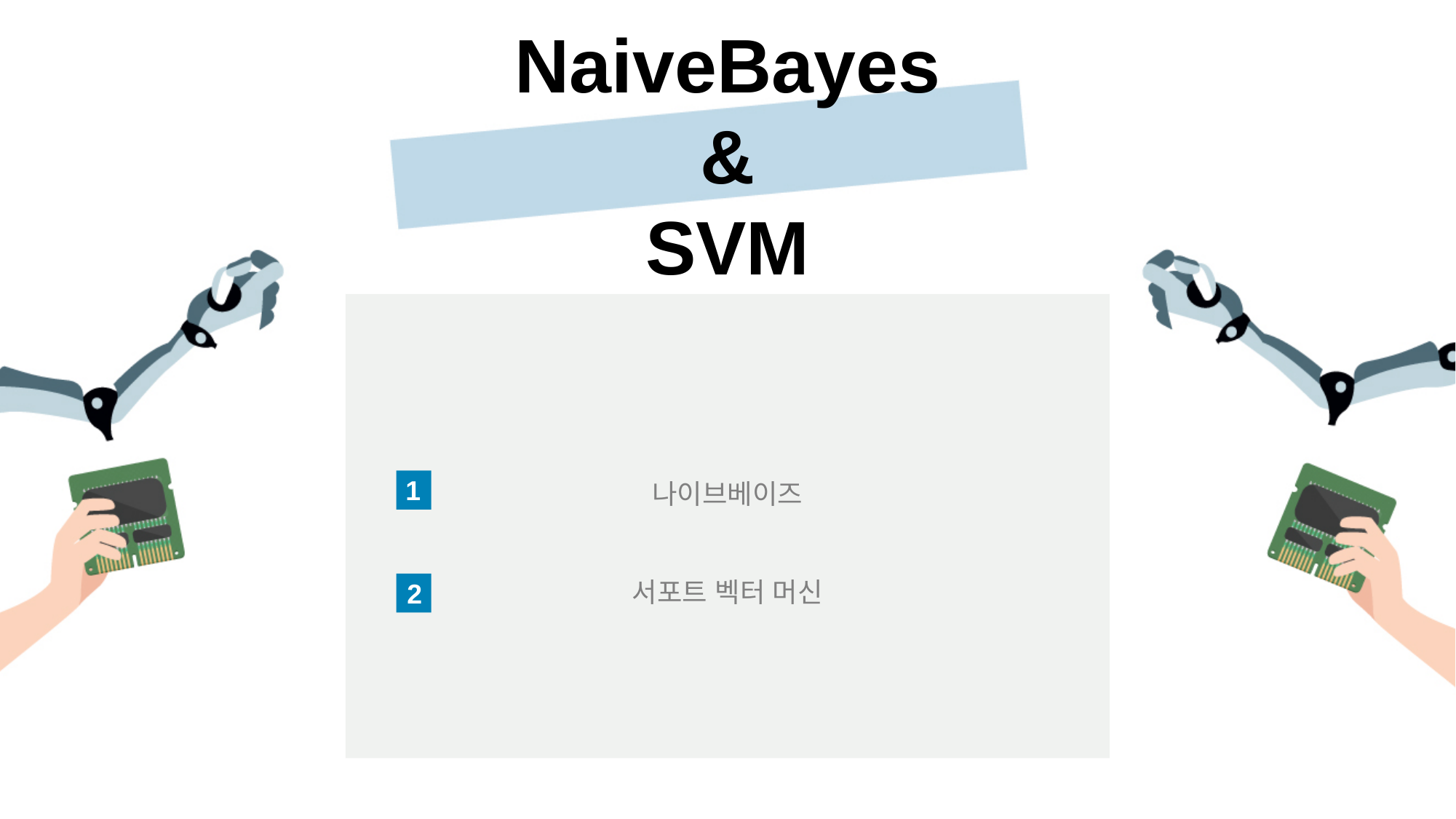

NaiveBayes
&
SVM

나이브베이즈

서포트 벡터 머신
1

2